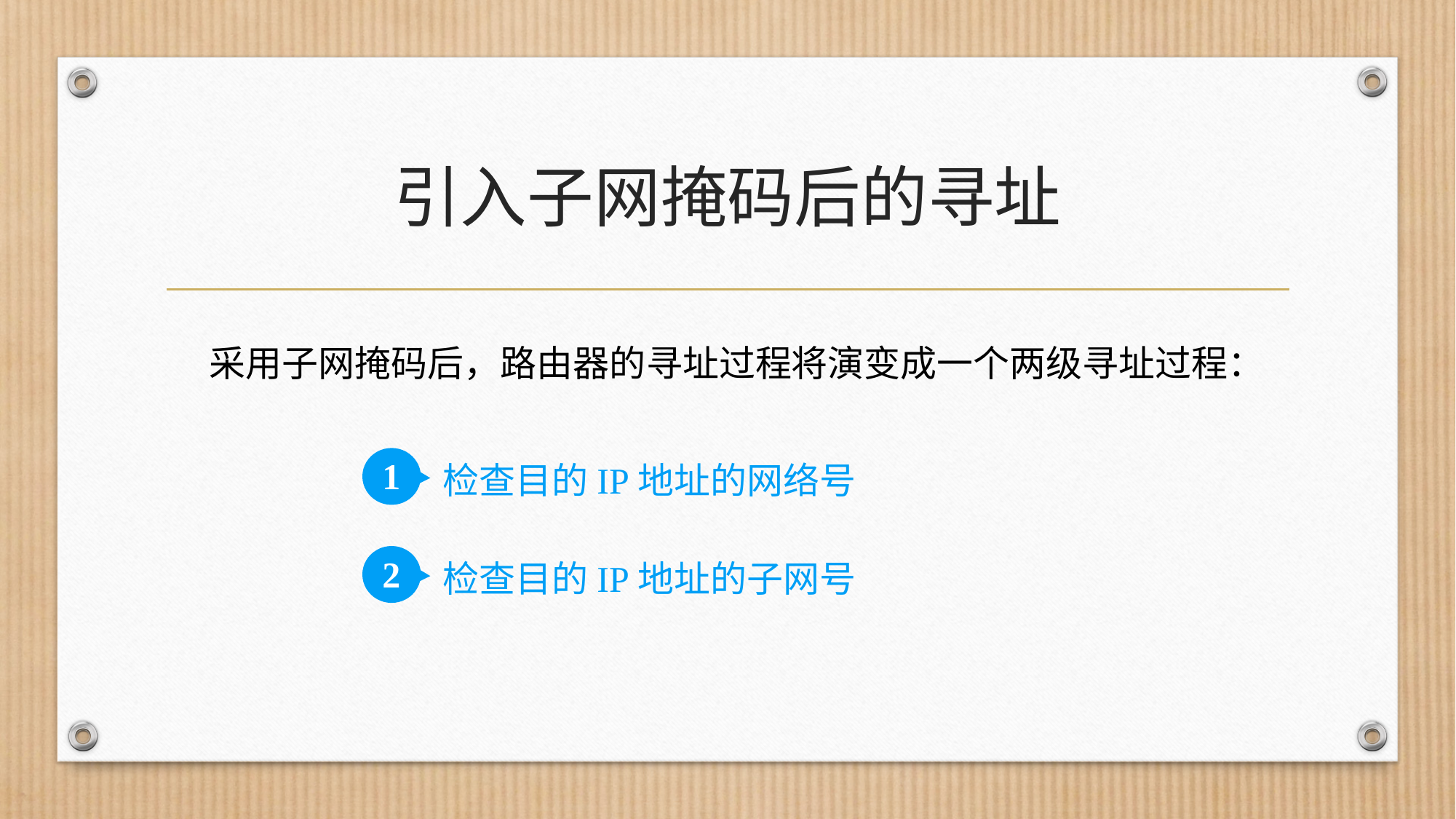

# 引入子网掩码后的寻址
采用子网掩码后，路由器的寻址过程将演变成一个两级寻址过程：

检查目的IP地址的网络号
1

检查目的IP地址的子网号
2